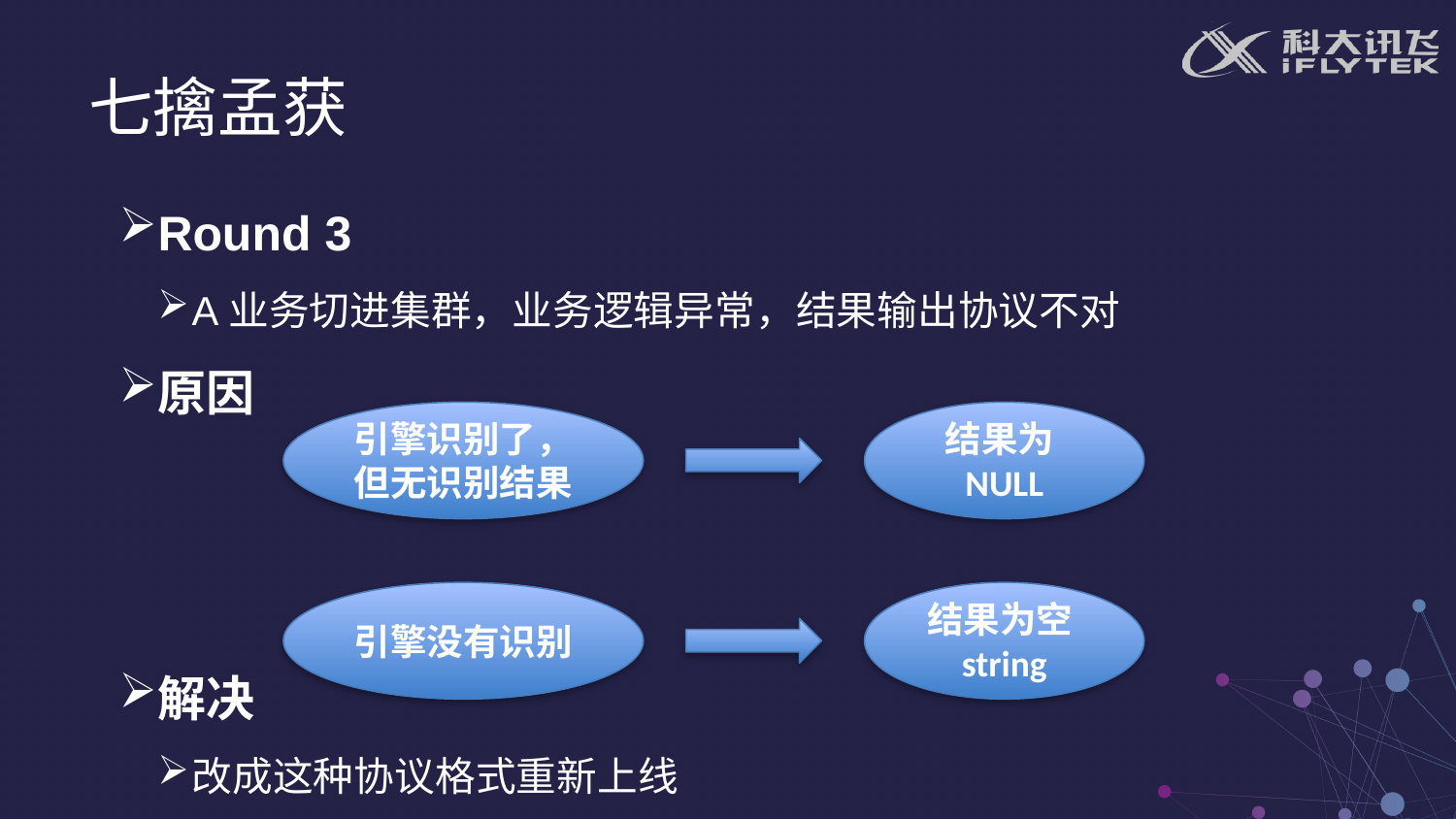

七擒孟获
Round 3
A业务切进集群，业务逻辑异常，结果输出协议不对
原因

解决
改成这种协议格式重新上线
引擎识别了，但无识别结果
结果为NULL

引擎没有识别
结果为空string